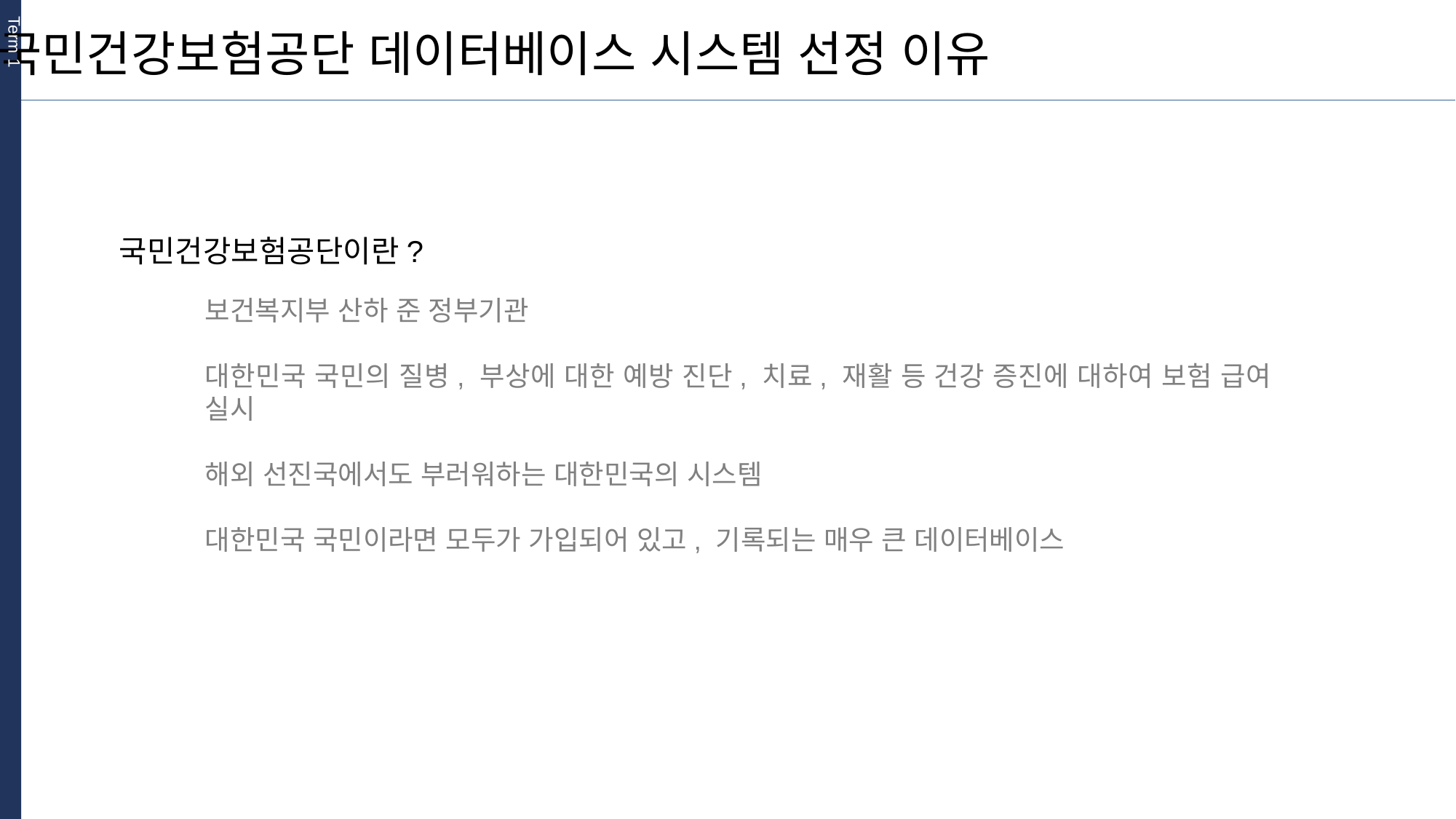

Term 1
국민건강보험공단 데이터베이스 시스템 선정 이유
국민건강보험공단이란?
보건복지부 산하 준 정부기관

대한민국 국민의 질병, 부상에 대한 예방 진단, 치료, 재활 등 건강 증진에 대하여 보험 급여 실시

해외 선진국에서도 부러워하는 대한민국의 시스템

대한민국 국민이라면 모두가 가입되어 있고, 기록되는 매우 큰 데이터베이스